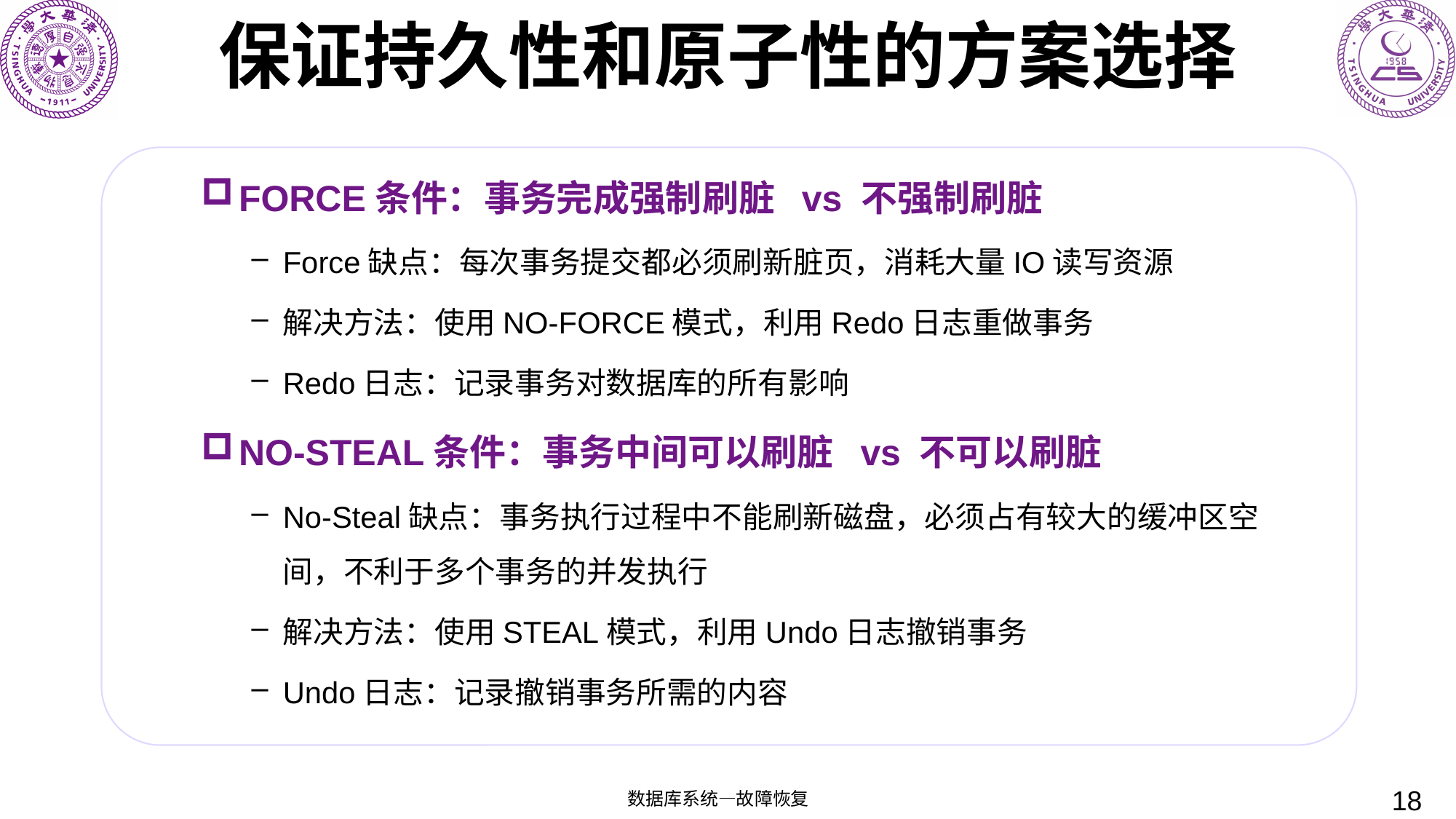

# 保证持久性和原子性的方案选择

FORCE条件：事务完成强制刷脏 vs 不强制刷脏
Force缺点：每次事务提交都必须刷新脏页，消耗大量IO读写资源
解决方法：使用NO-FORCE模式，利用Redo日志重做事务
Redo日志：记录事务对数据库的所有影响
NO-STEAL条件：事务中间可以刷脏 vs 不可以刷脏
No-Steal缺点：事务执行过程中不能刷新磁盘，必须占有较大的缓冲区空间，不利于多个事务的并发执行
解决方法：使用STEAL模式，利用Undo日志撤销事务
Undo日志：记录撤销事务所需的内容
18
数据库系统—故障恢复